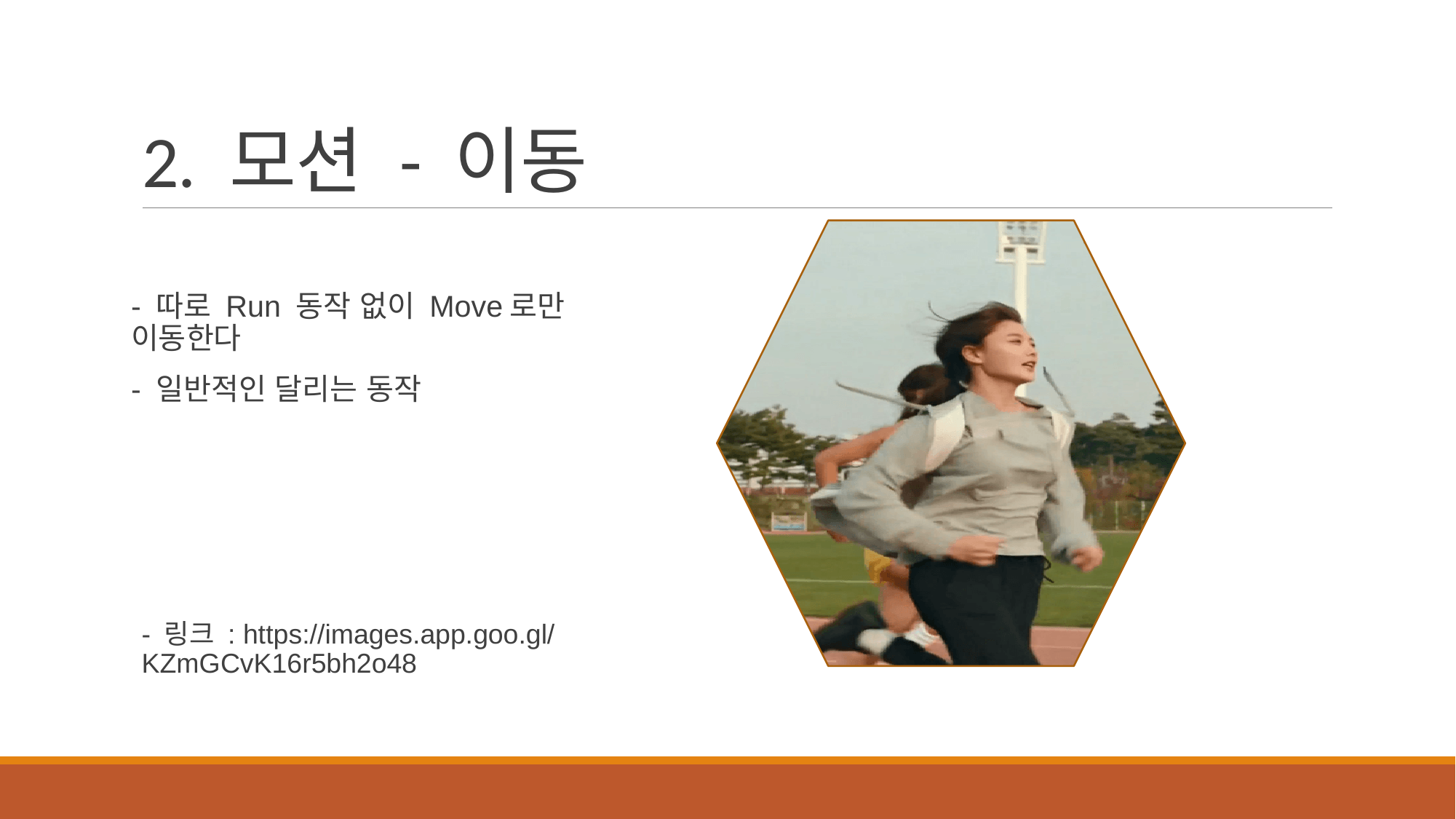

# 2. 모션 - 이동

- 따로 Run 동작 없이 Move로만 이동한다
- 일반적인 달리는 동작

- 링크 : https://images.app.goo.gl/KZmGCvK16r5bh2o48